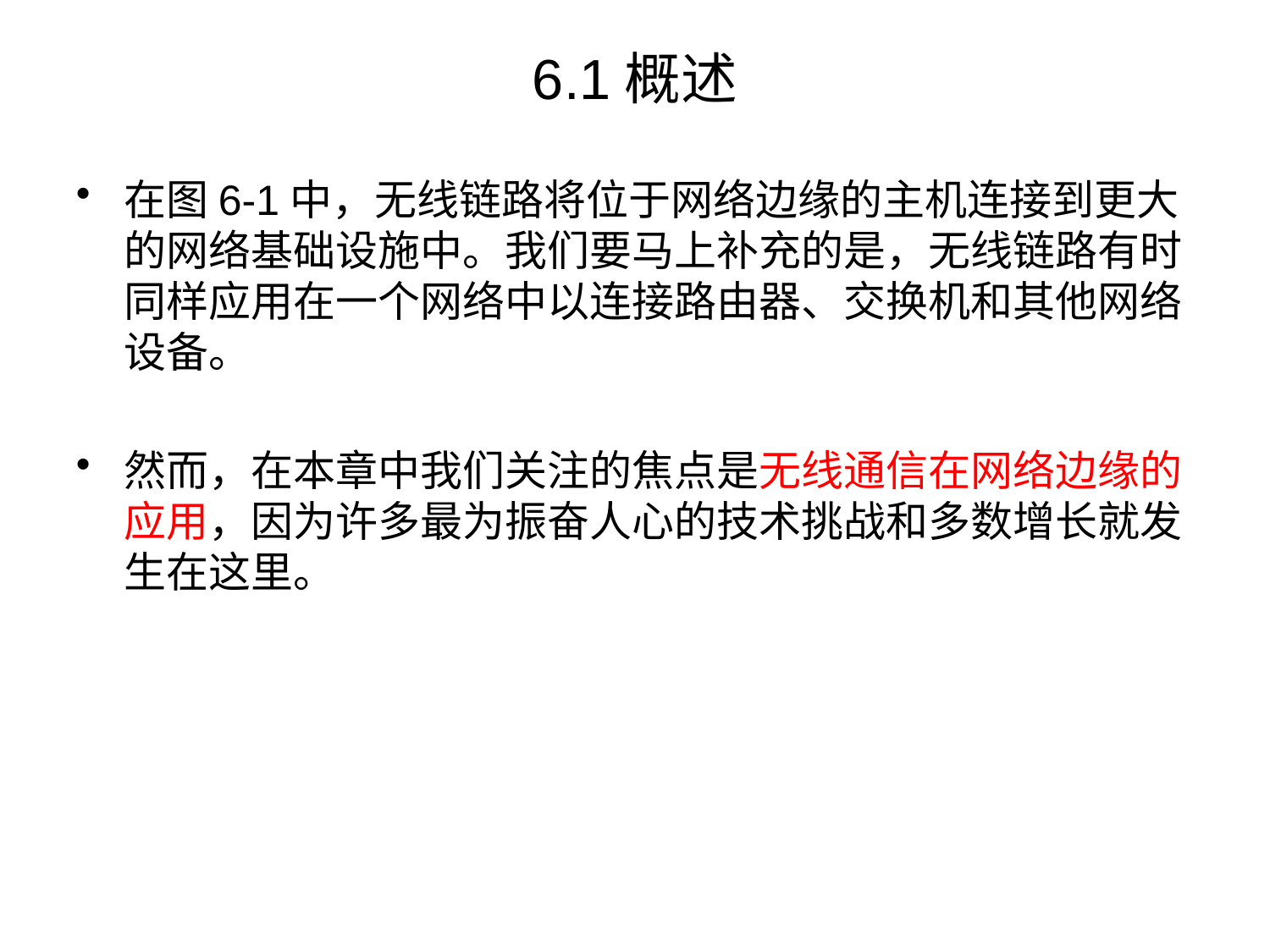

# 6.1概述
在图6-1中，无线链路将位于网络边缘的主机连接到更大的网络基础设施中。我们要马上补充的是，无线链路有时同样应用在一个网络中以连接路由器、交换机和其他网络设备。

然而，在本章中我们关注的焦点是无线通信在网络边缘的应用，因为许多最为振奋人心的技术挑战和多数增长就发生在这里。